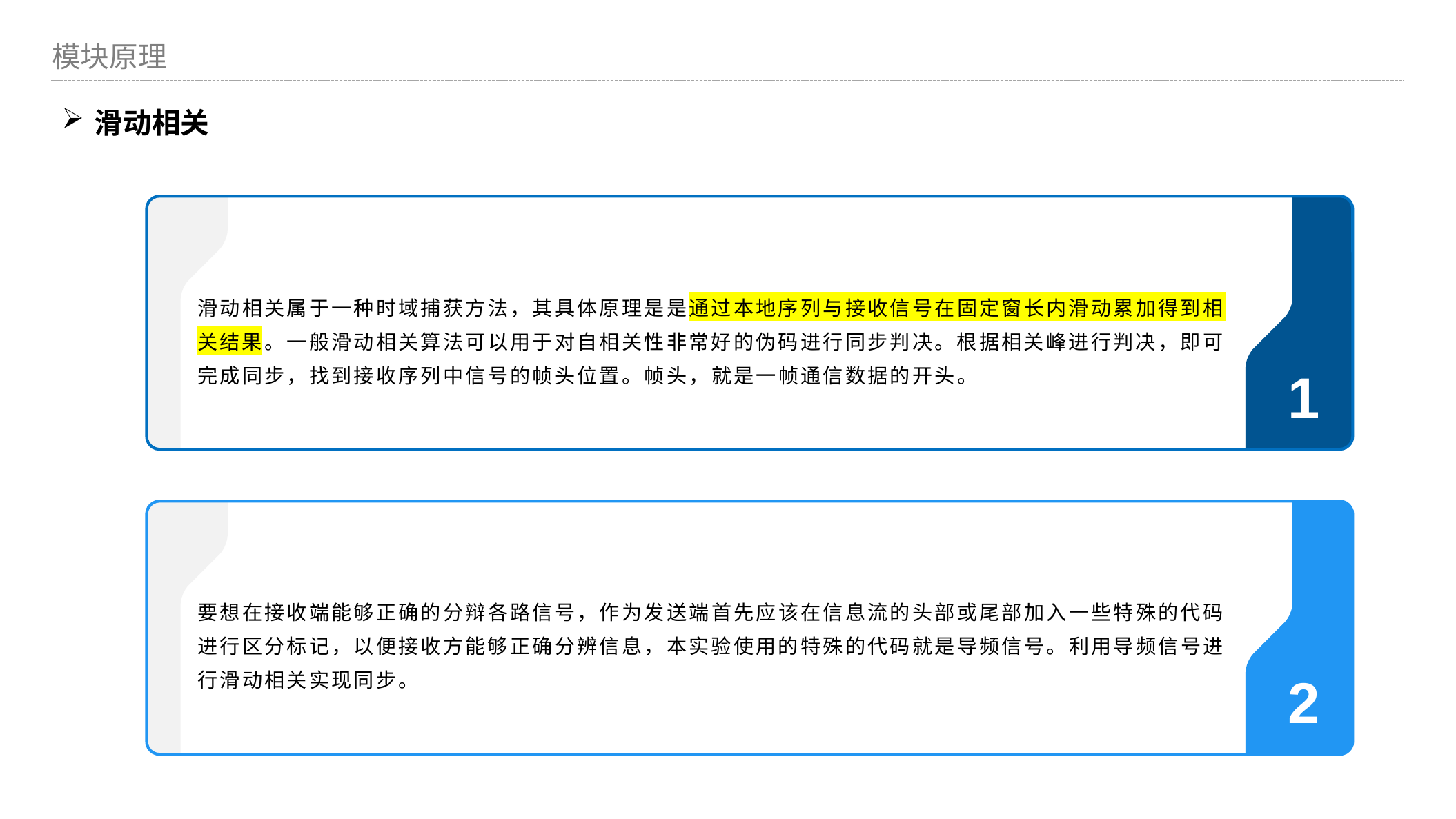

模块原理
滑动相关

滑动相关属于一种时域捕获方法，其具体原理是是通过本地序列与接收信号在固定窗长内滑动累加得到相关结果。一般滑动相关算法可以用于对自相关性非常好的伪码进行同步判决。根据相关峰进行判决，即可完成同步，找到接收序列中信号的帧头位置。帧头，就是一帧通信数据的开头。

1

要想在接收端能够正确的分辩各路信号，作为发送端首先应该在信息流的头部或尾部加入一些特殊的代码进行区分标记，以便接收方能够正确分辨信息，本实验使用的特殊的代码就是导频信号。利用导频信号进行滑动相关实现同步。
2